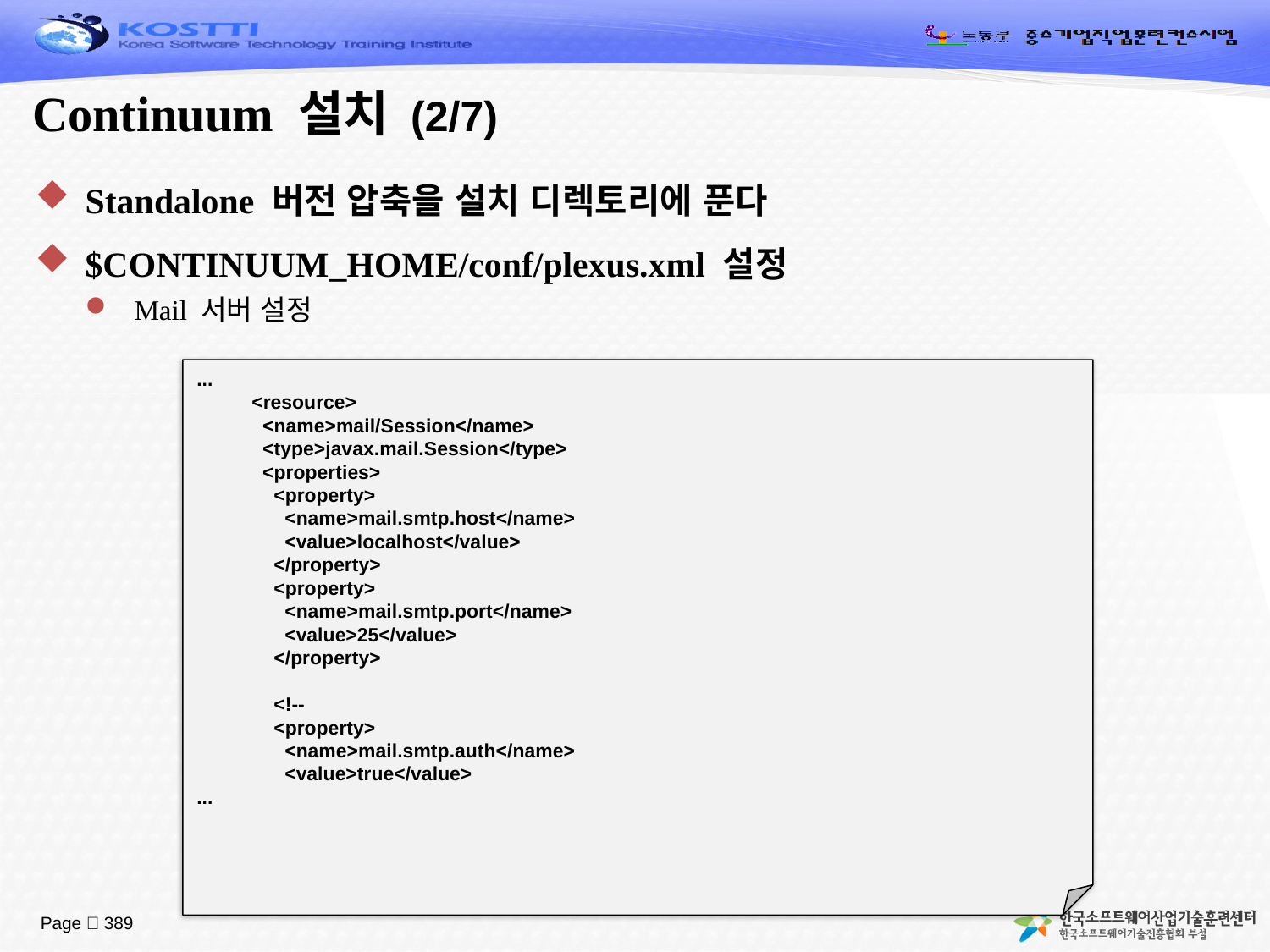

# Continuum 설치 (2/7)
Standalone 버전 압축을 설치 디렉토리에 푼다
$CONTINUUM_HOME/conf/plexus.xml 설정
Mail 서버 설정
...
          <resource>
            <name>mail/Session</name>
            <type>javax.mail.Session</type>
            <properties>
              <property>
                <name>mail.smtp.host</name>
                <value>localhost</value>
              </property>
              <property>
                <name>mail.smtp.port</name>
                <value>25</value>
              </property>

              <!--
              <property>
                <name>mail.smtp.auth</name>
                <value>true</value>
...